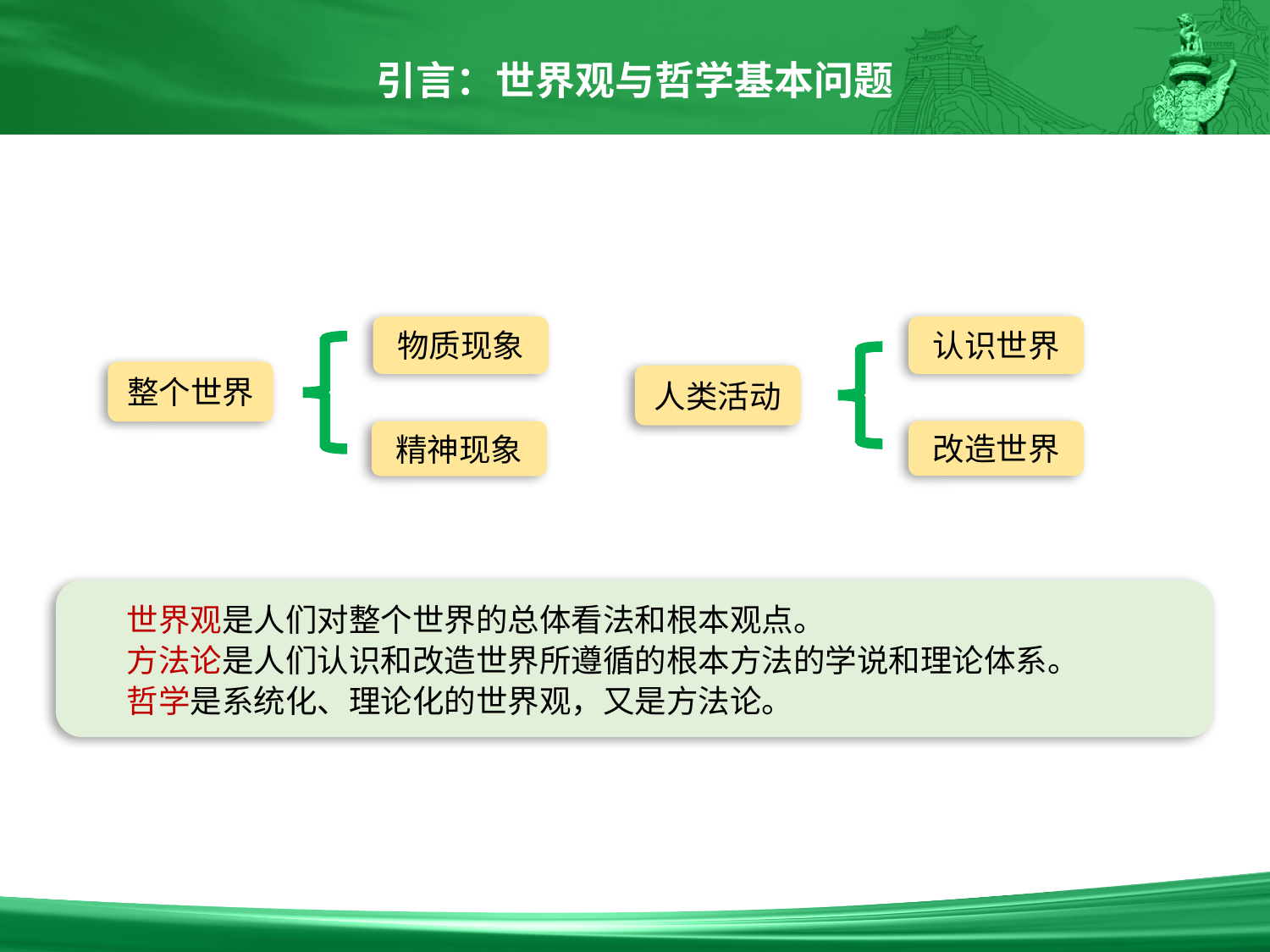

引言：世界观与哲学基本问题
物质现象
认识世界

整个世界
人类活动
改造世界
精神现象
      世界观是人们对整个世界的总体看法和根本观点。
      方法论是人们认识和改造世界所遵循的根本方法的学说和理论体系。
      哲学是系统化、理论化的世界观，又是方法论。